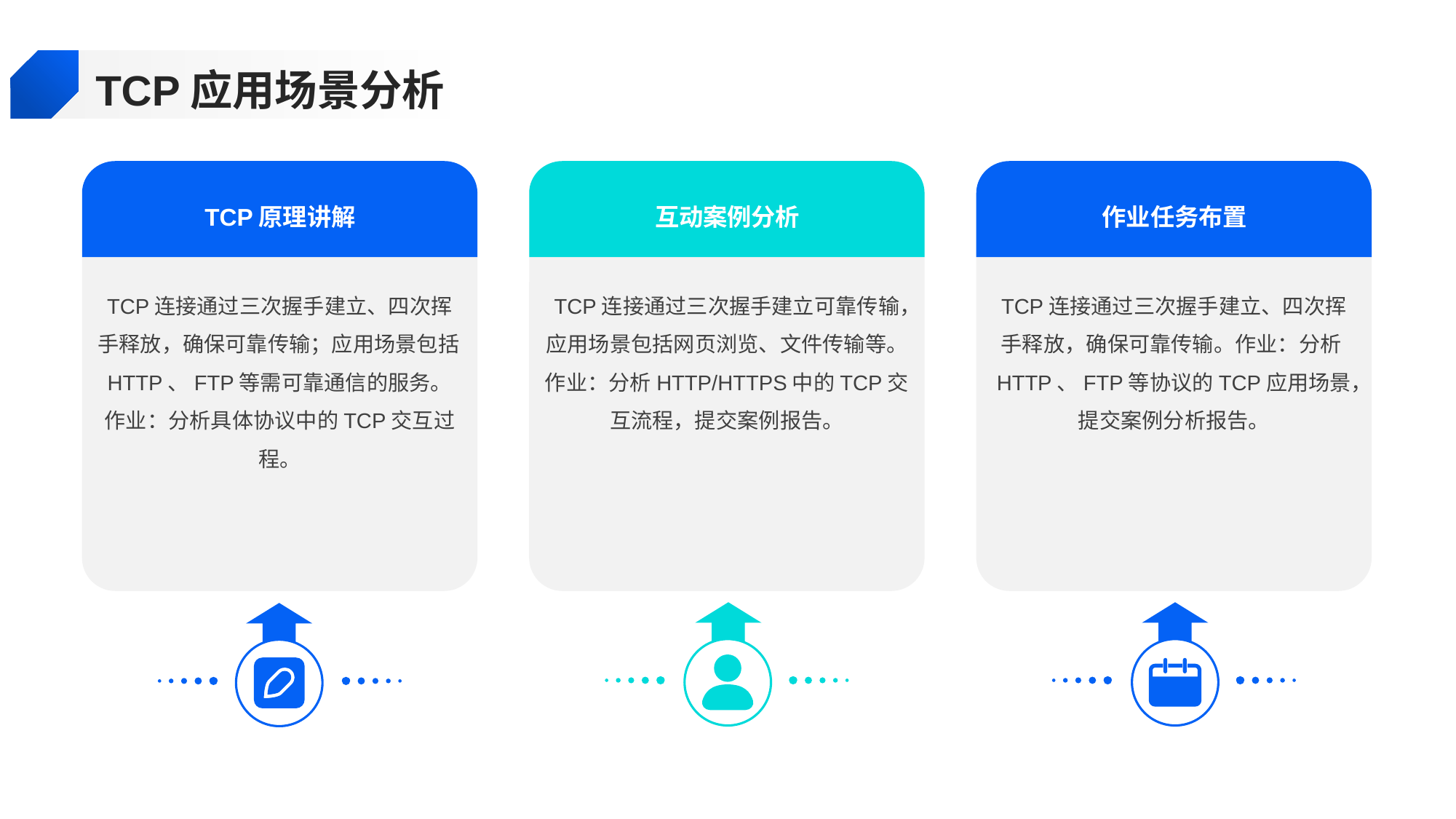

TCP应用场景分析

TCP原理讲解
互动案例分析
作业任务布置
TCP连接通过三次握手建立、四次挥手释放，确保可靠传输；应用场景包括HTTP、FTP等需可靠通信的服务。作业：分析具体协议中的TCP交互过程。
TCP连接通过三次握手建立可靠传输，应用场景包括网页浏览、文件传输等。作业：分析HTTP/HTTPS中的TCP交互流程，提交案例报告。
TCP连接通过三次握手建立、四次挥手释放，确保可靠传输。作业：分析HTTP、FTP等协议的TCP应用场景，提交案例分析报告。